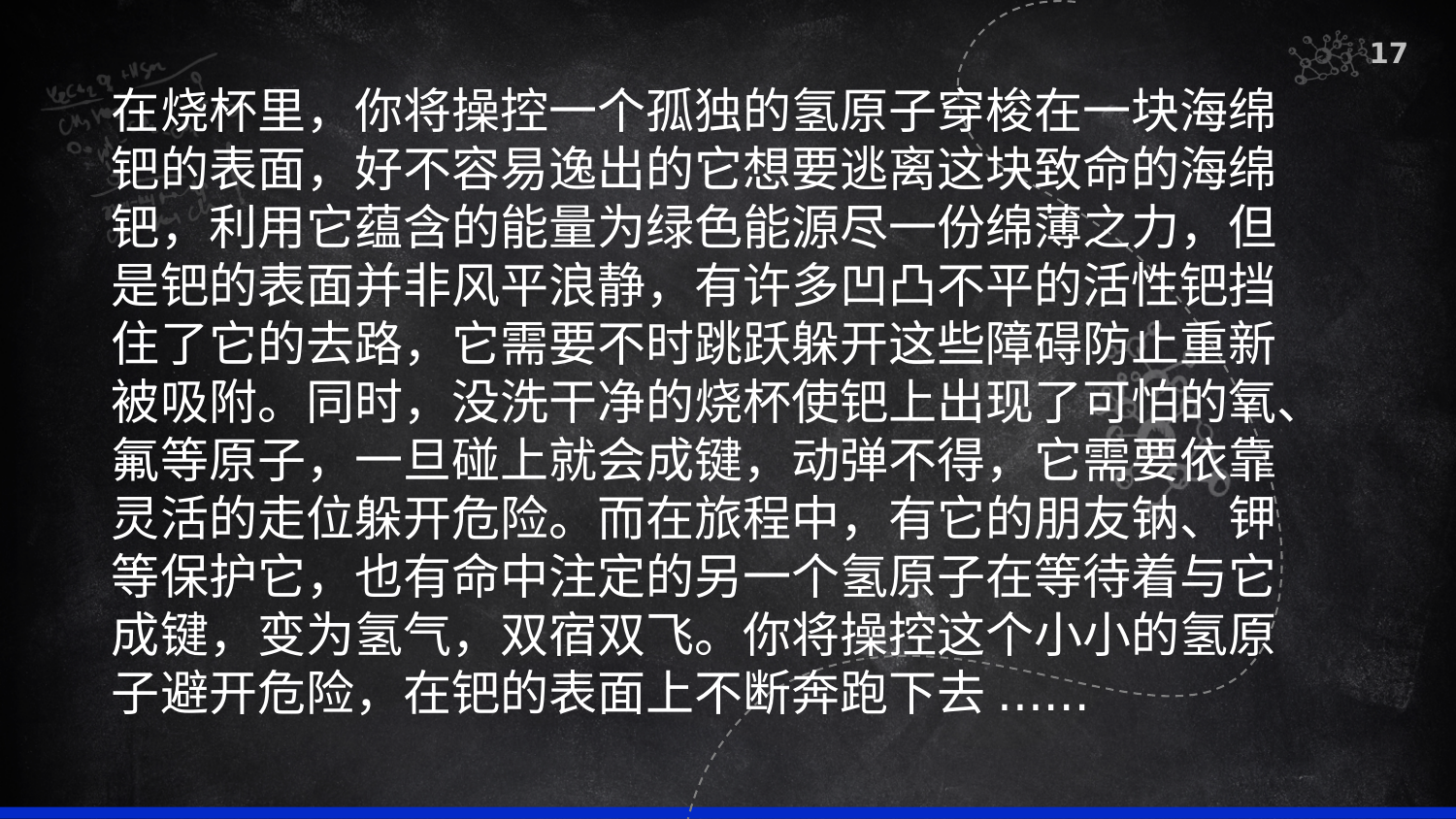

在烧杯里，你将操控一个孤独的氢原子穿梭在一块海绵钯的表面，好不容易逸出的它想要逃离这块致命的海绵钯，利用它蕴含的能量为绿色能源尽一份绵薄之力，但是钯的表面并非风平浪静，有许多凹凸不平的活性钯挡住了它的去路，它需要不时跳跃躲开这些障碍防止重新被吸附。同时，没洗干净的烧杯使钯上出现了可怕的氧、氟等原子，一旦碰上就会成键，动弹不得，它需要依靠灵活的走位躲开危险。而在旅程中，有它的朋友钠、钾等保护它，也有命中注定的另一个氢原子在等待着与它成键，变为氢气，双宿双飞。你将操控这个小小的氢原子避开危险，在钯的表面上不断奔跑下去......